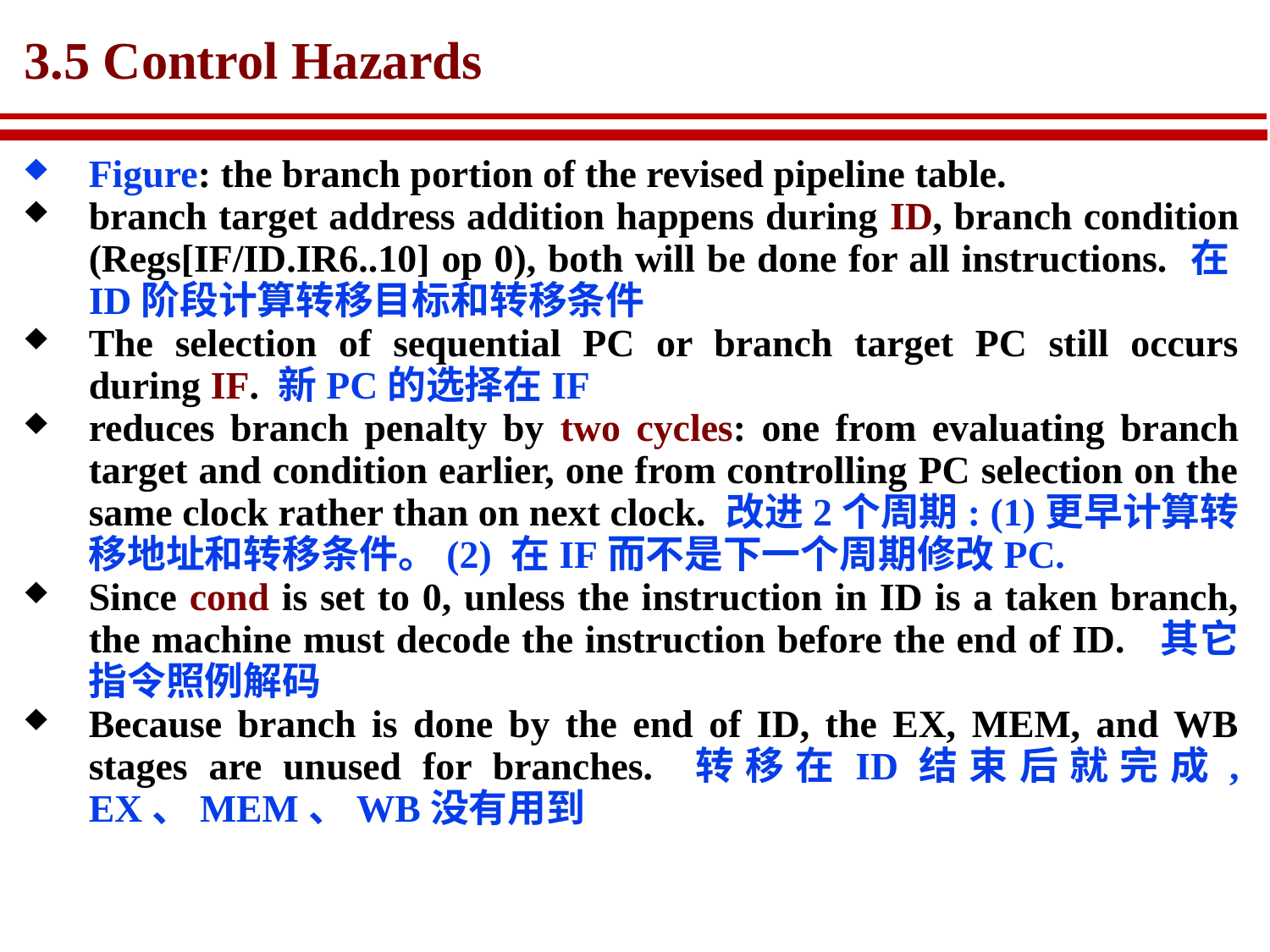

# 3.5 Control Hazards
Figure: the branch portion of the revised pipeline table.
branch target address addition happens during ID, branch condition (Regs[IF/ID.IR6..10] op 0), both will be done for all instructions. 在ID阶段计算转移目标和转移条件
The selection of sequential PC or branch target PC still occurs during IF. 新PC的选择在IF
reduces branch penalty by two cycles: one from evaluating branch target and condition earlier, one from controlling PC selection on the same clock rather than on next clock. 改进2个周期: (1)更早计算转移地址和转移条件。(2) 在IF而不是下一个周期修改PC.
Since cond is set to 0, unless the instruction in ID is a taken branch, the machine must decode the instruction before the end of ID.  其它指令照例解码
Because branch is done by the end of ID, the EX, MEM, and WB stages are unused for branches. 转移在ID结束后就完成, EX、MEM、WB没有用到